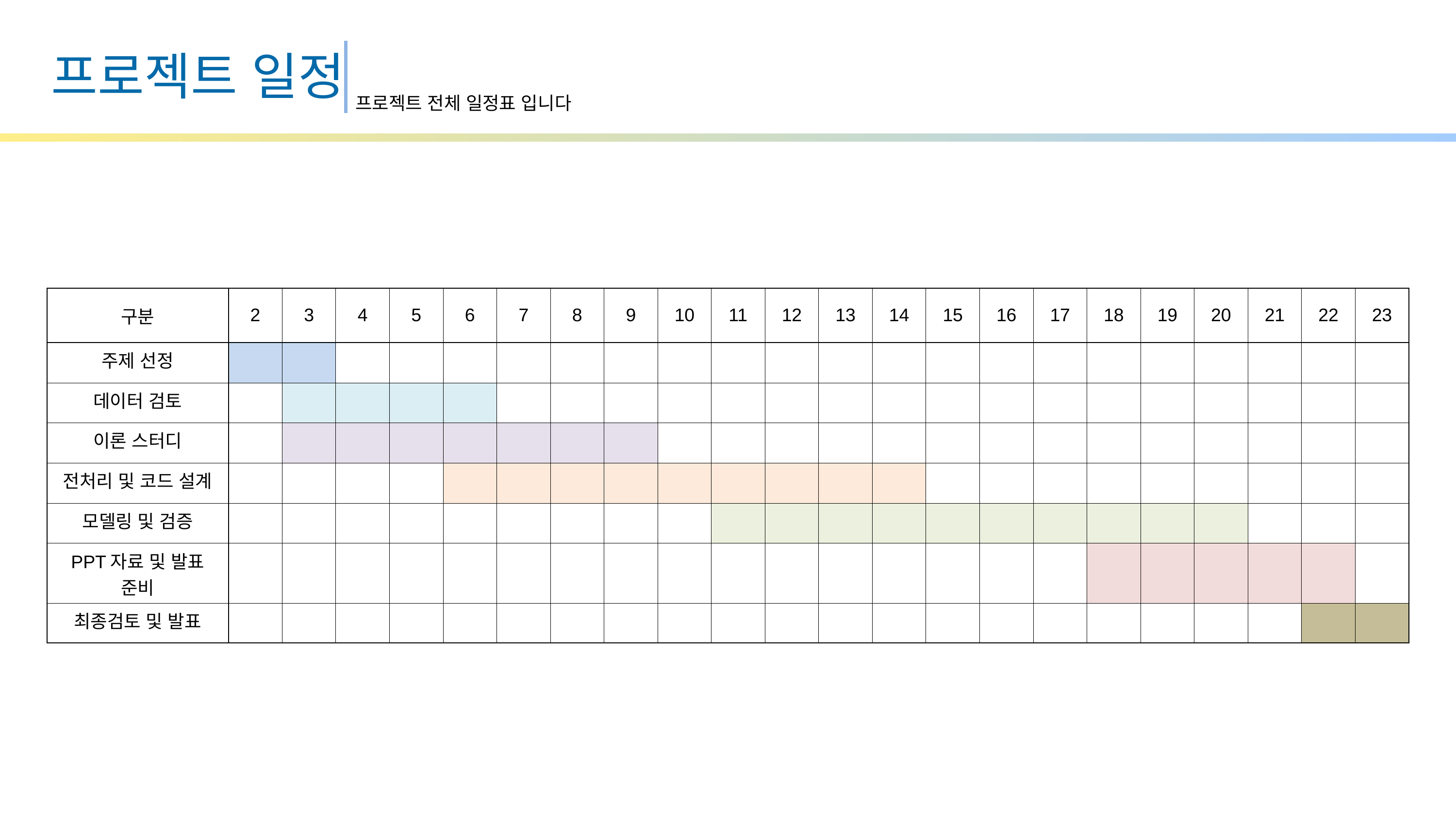

프로젝트 일정
프로젝트 전체 일정표 입니다

| 구분 | 2 | 3 | 4 | 5 | 6 | 7 | 8 | 9 | 10 | 11 | 12 | 13 | 14 | 15 | 16 | 17 | 18 | 19 | 20 | 21 | 22 | 23 |
| --- | --- | --- | --- | --- | --- | --- | --- | --- | --- | --- | --- | --- | --- | --- | --- | --- | --- | --- | --- | --- | --- | --- |
| 주제 선정 |  |  |  |  |  |  |  |  |  |  |  |  |  |  |  |  |  |  |  |  |  |  |
| 데이터 검토 |  |  |  |  |  |  |  |  |  |  |  |  |  |  |  |  |  |  |  |  |  |  |
| 이론 스터디 |  |  |  |  |  |  |  |  |  |  |  |  |  |  |  |  |  |  |  |  |  |  |
| 전처리 및 코드 설계 |  |  |  |  |  |  |  |  |  |  |  |  |  |  |  |  |  |  |  |  |  |  |
| 모델링 및 검증 |  |  |  |  |  |  |  |  |  |  |  |  |  |  |  |  |  |  |  |  |  |  |
| PPT자료 및 발표 준비 |  |  |  |  |  |  |  |  |  |  |  |  |  |  |  |  |  |  |  |  |  |  |
| 최종검토 및 발표 |  |  |  |  |  |  |  |  |  |  |  |  |  |  |  |  |  |  |  |  |  |  |